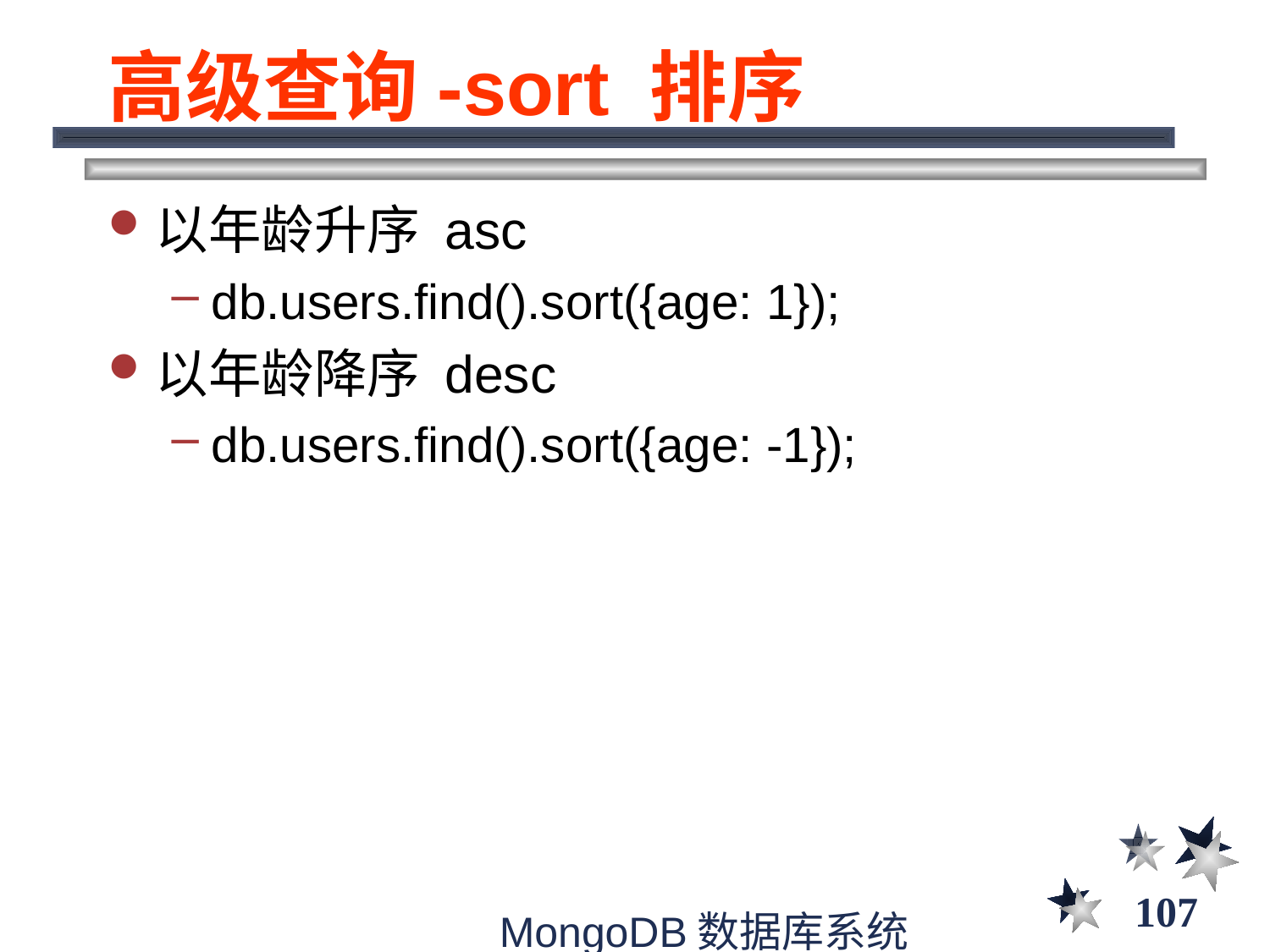

# 高级查询-sort 排序
以年龄升序 asc
db.users.find().sort({age: 1});
以年龄降序 desc
db.users.find().sort({age: -1});
107
MongoDB数据库系统